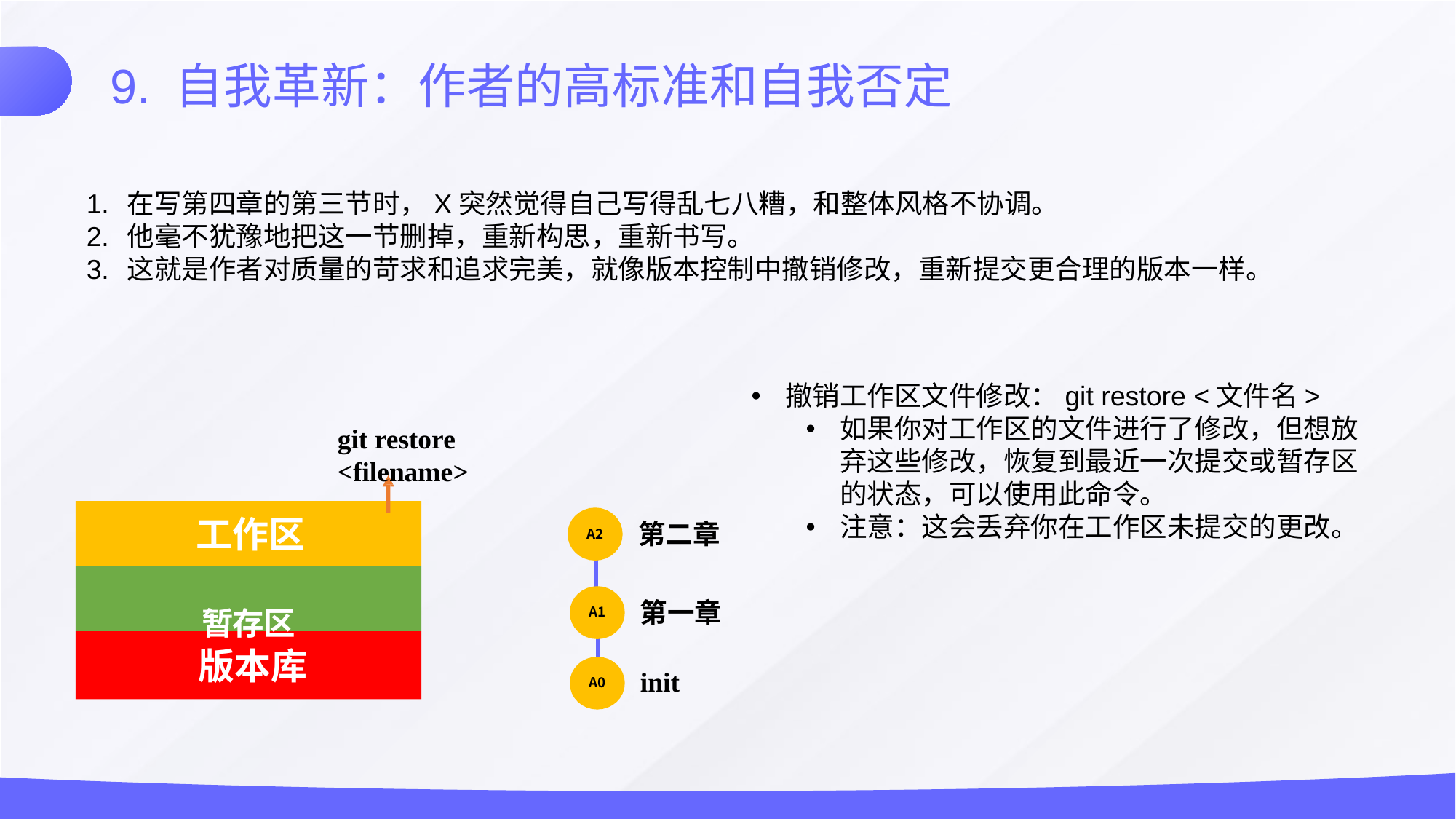

9. 自我革新：作者的高标准和自我否定
在写第四章的第三节时，X突然觉得自己写得乱七八糟，和整体风格不协调。
他毫不犹豫地把这一节删掉，重新构思，重新书写。
这就是作者对质量的苛求和追求完美，就像版本控制中撤销修改，重新提交更合理的版本一样。

撤销工作区文件修改：git restore <文件名>
如果你对工作区的文件进行了修改，但想放弃这些修改，恢复到最近一次提交或暂存区的状态，可以使用此命令。
注意：这会丢弃你在工作区未提交的更改。
git restore <filename>

工作区
暂存区
版本库

第二章
A2

第一章
A1

init
A0